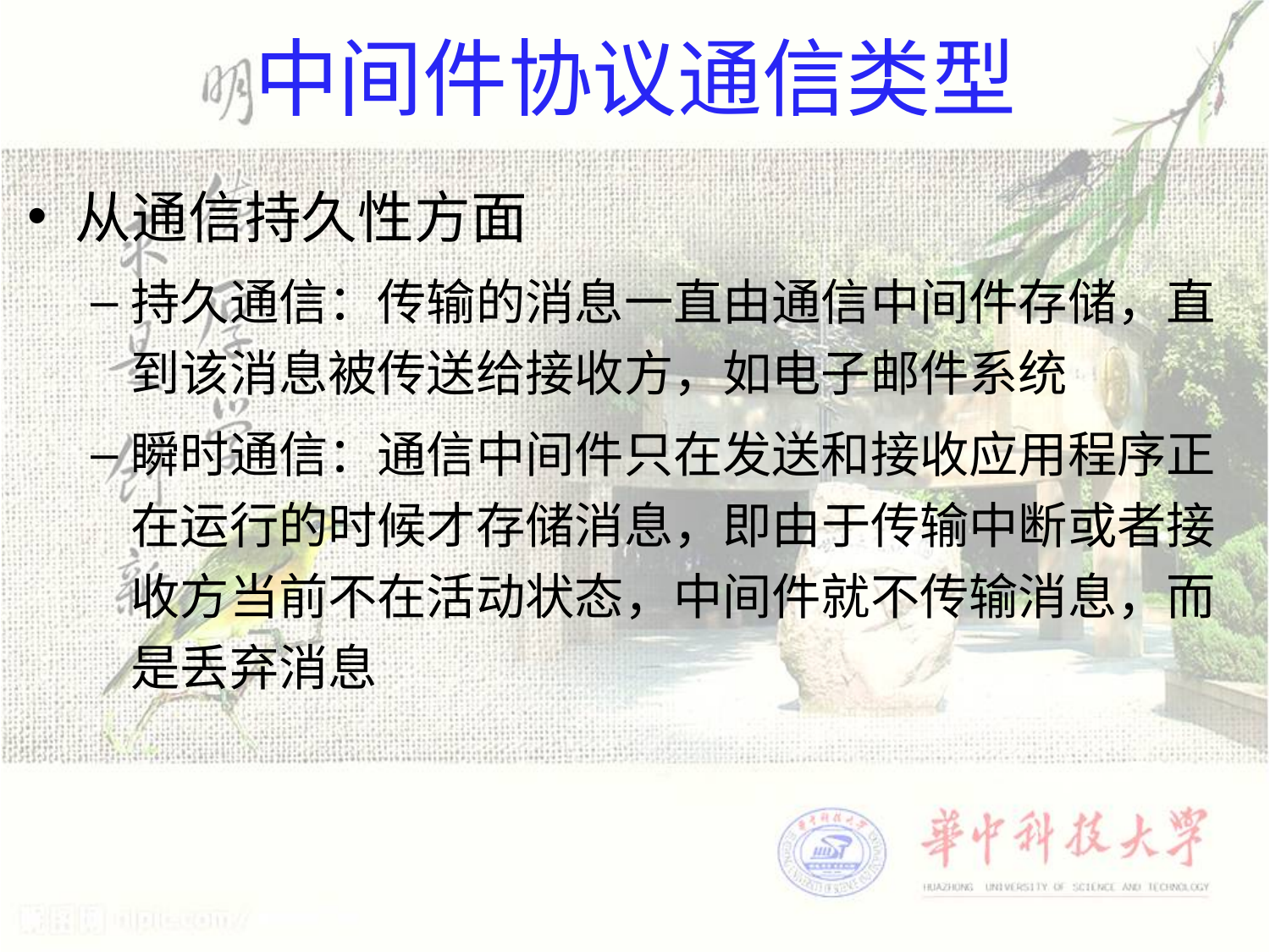

# 中间件协议通信类型
从通信持久性方面
持久通信：传输的消息一直由通信中间件存储，直到该消息被传送给接收方，如电子邮件系统
瞬时通信：通信中间件只在发送和接收应用程序正在运行的时候才存储消息，即由于传输中断或者接收方当前不在活动状态，中间件就不传输消息，而是丢弃消息